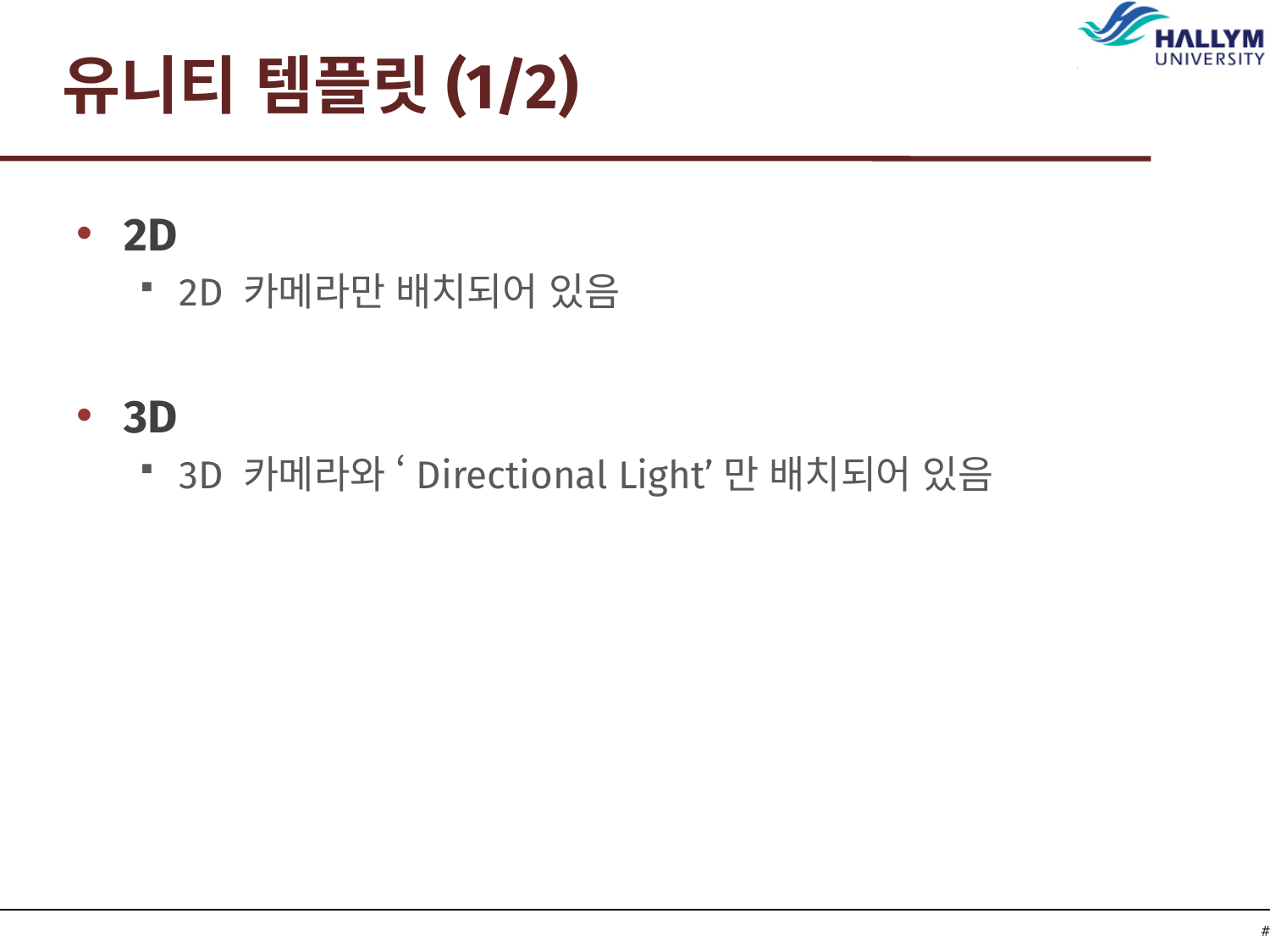

# 유니티 템플릿(1/2)
2D
2D 카메라만 배치되어 있음

3D
3D 카메라와 ‘Directional Light’만 배치되어 있음